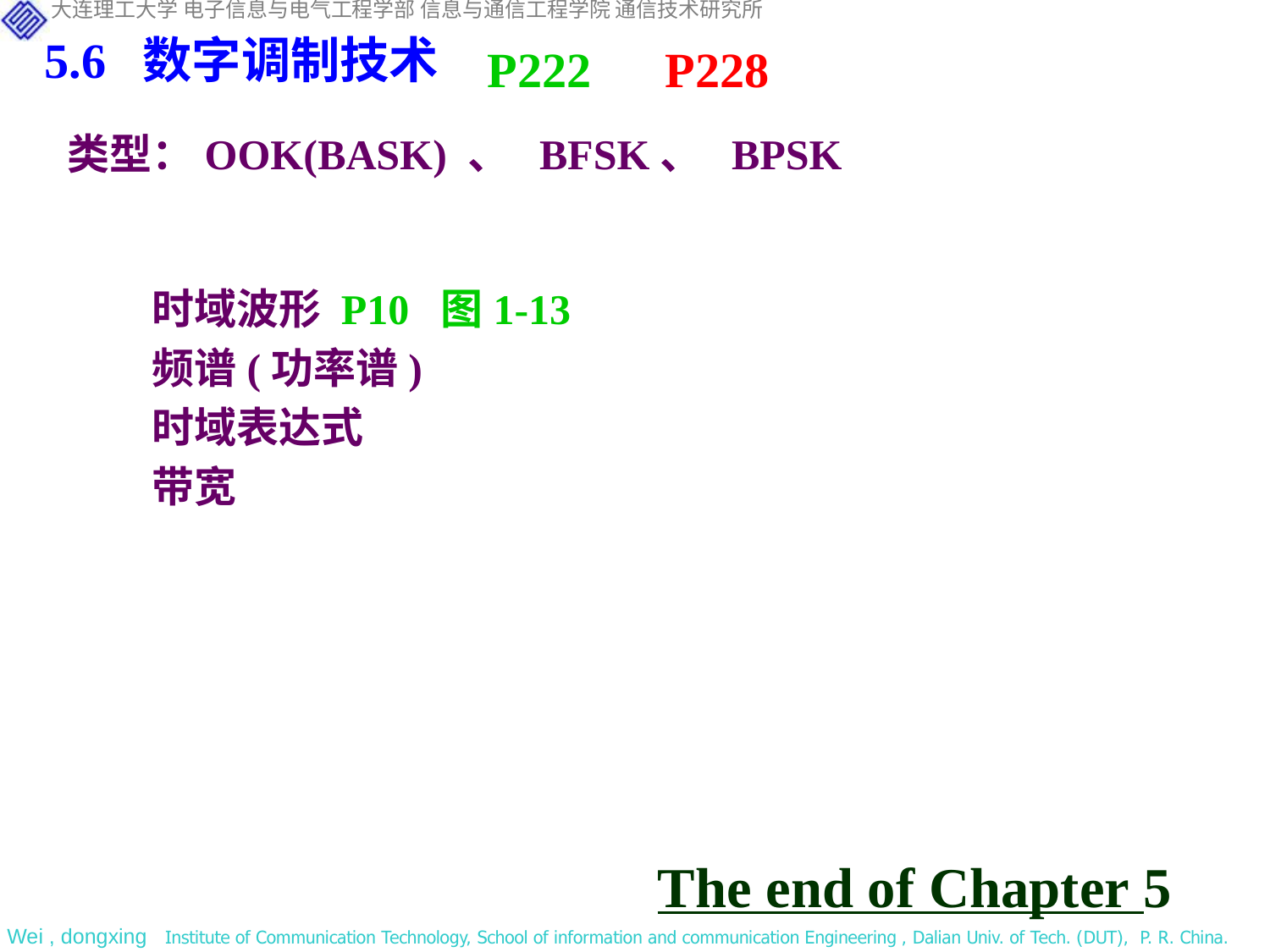

5.6  数字调制技术
P222      P228
类型：OOK(BASK) 、  BFSK、  BPSK
时域波形 P10  图1-13
频谱(功率谱)
时域表达式
带宽
The end of Chapter 5